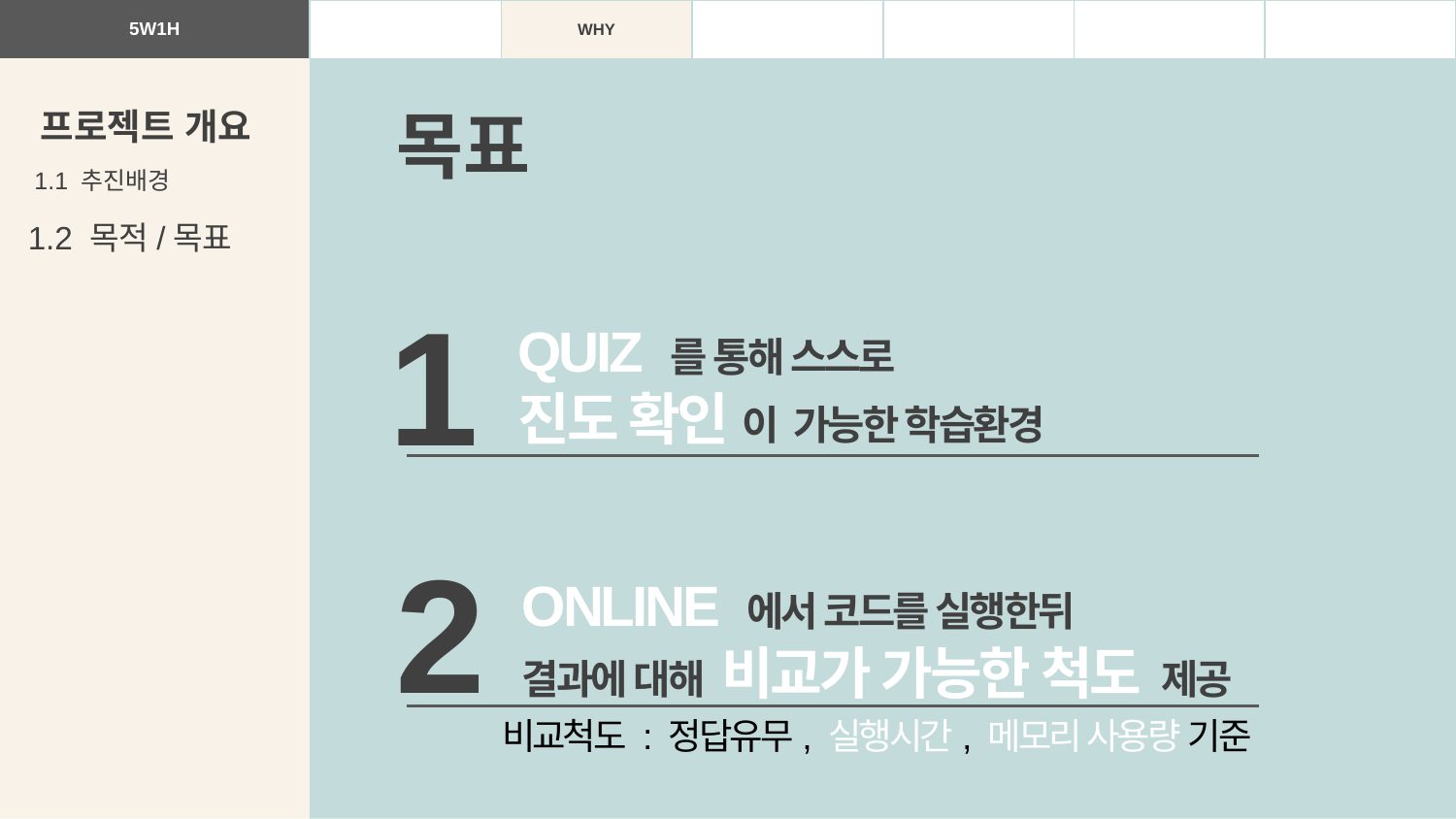

| 5W1H | WHAT | WHY | WHO | WHEN | WHERE | HOW |
| --- | --- | --- | --- | --- | --- | --- |
목표
프로젝트 개요
1.1 추진배경
1.2 목적/목표
1
QUIZ 를 통해 스스로
진도 확인 이  가능한 학습환경
2
ONLINE 에서 코드를 실행한뒤
결과에 대해  비교가 가능한 척도  제공
비교척도 : 정답유무, 실행시간, 메모리 사용량 기준